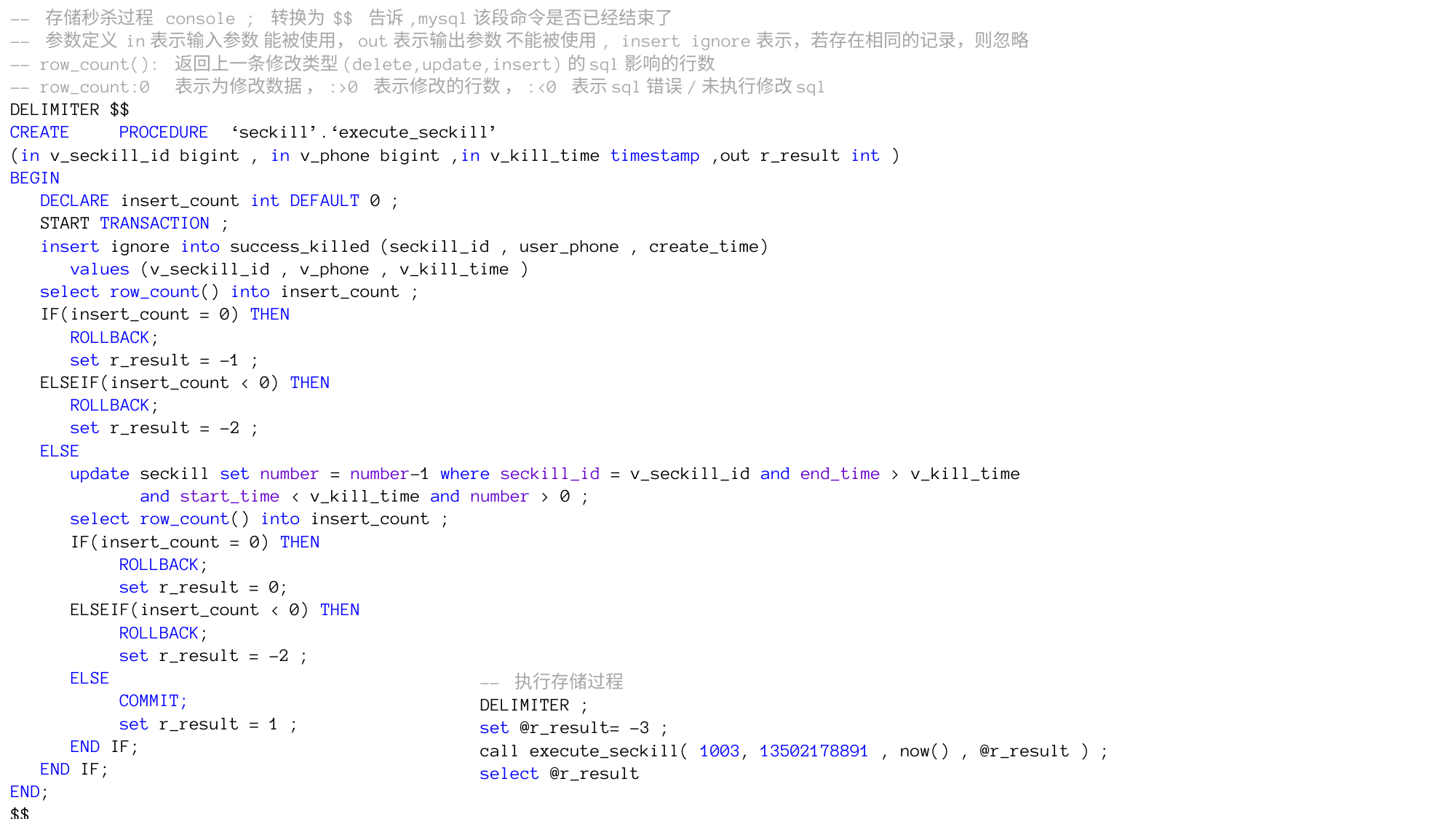

-- 存储秒杀过程  console ; 转换为 $$ 告诉,mysql该段命令是否已经结束了
-- 参数定义 in表示输入参数 能被使用，out表示输出参数 不能被使用, insert ignore表示，若存在相同的记录，则忽略
-- row_count(): 返回上一条修改类型(delete,update,insert)的sql影响的行数
-- row_count:0  表示为修改数据 ，:>0 表示修改的行数 ，:<0 表示sql错误/未执行修改sql
DELIMITER $$
CREATE	PROCEDURE  ‘seckill’.‘execute_seckill’
(in v_seckill_id bigint , in v_phone bigint ,in v_kill_time timestamp ,out r_result int )
BEGIN
   DECLARE insert_count int DEFAULT 0 ;
   START TRANSACTION ;
   insert ignore into success_killed (seckill_id , user_phone , create_time)
      values (v_seckill_id , v_phone , v_kill_time )
   select row_count() into insert_count ;
   IF(insert_count = 0) THEN
      ROLLBACK;
      set r_result = -1 ;
   ELSEIF(insert_count < 0) THEN
      ROLLBACK;
      set r_result = -2 ;
   ELSE
      update seckill set number = number–1 where seckill_id = v_seckill_id and end_time > v_kill_time
             and start_time < v_kill_time and number > 0 ;
      select row_count() into insert_count ;
      IF(insert_count = 0) THEN
      	ROLLBACK;
      	set r_result = 0;
      ELSEIF(insert_count < 0) THEN
      	ROLLBACK;
      	set r_result = -2 ;
      ELSE
	COMMIT;
	set r_result = 1 ;
      END IF;
   END IF;
END;
$$
-- 执行存储过程
DELIMITER ;
set @r_result= -3 ;
call execute_seckill( 1003, 13502178891 , now() , @r_result ) ;
select @r_result